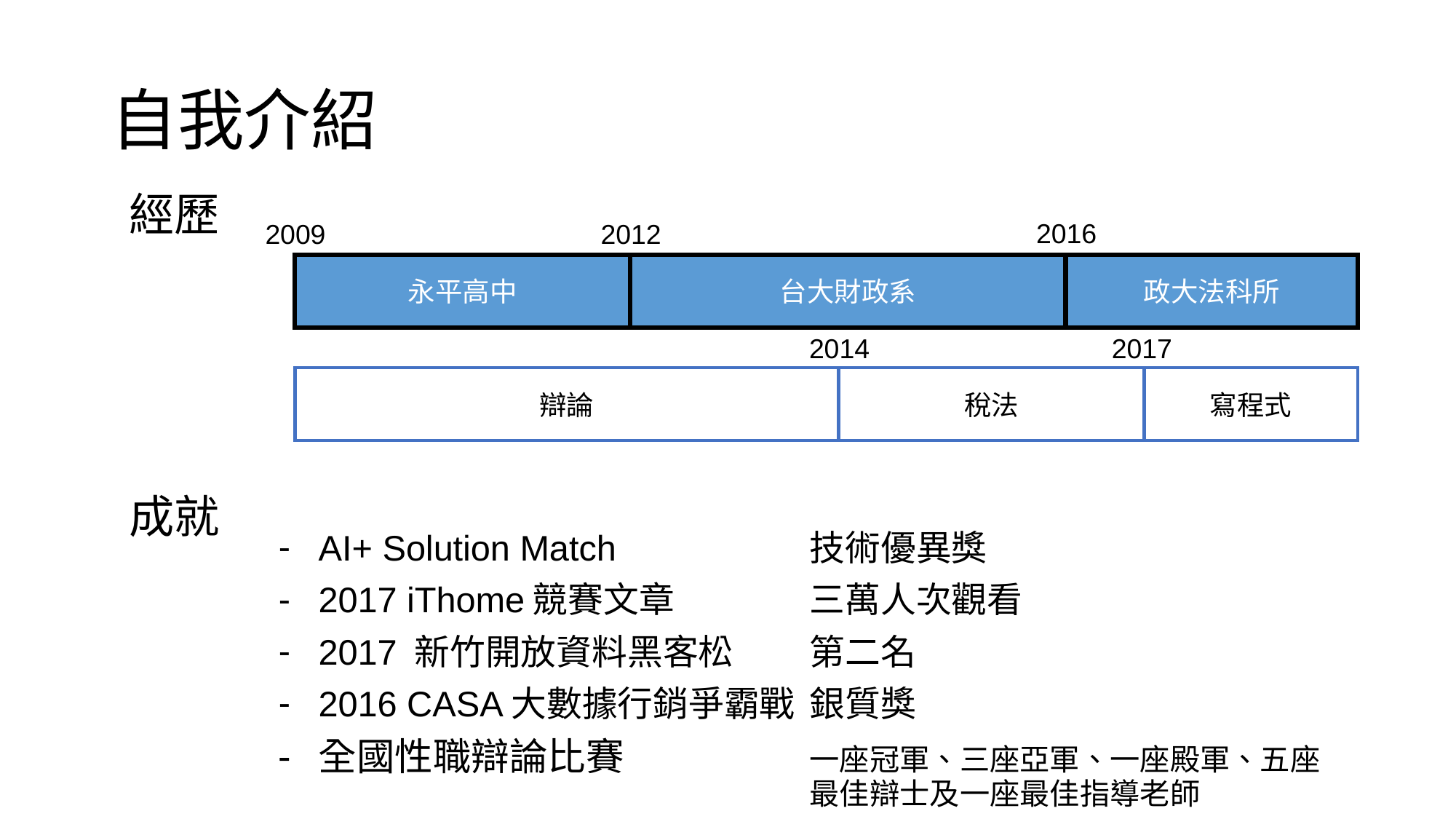

# 自我介紹
經歷
2016
2012
2009
永平高中
台大財政系
政大法科所
2014
2017
辯論
稅法
寫程式
成就
AI+ Solution Match		技術優異獎
2017 iThome競賽文章		三萬人次觀看
2017 新竹開放資料黑客松	第二名
2016 CASA大數據行銷爭霸戰	銀質獎
全國性職辯論比賽		一座冠軍、三座亞軍、一座殿軍、五座					最佳辯士及一座最佳指導老師